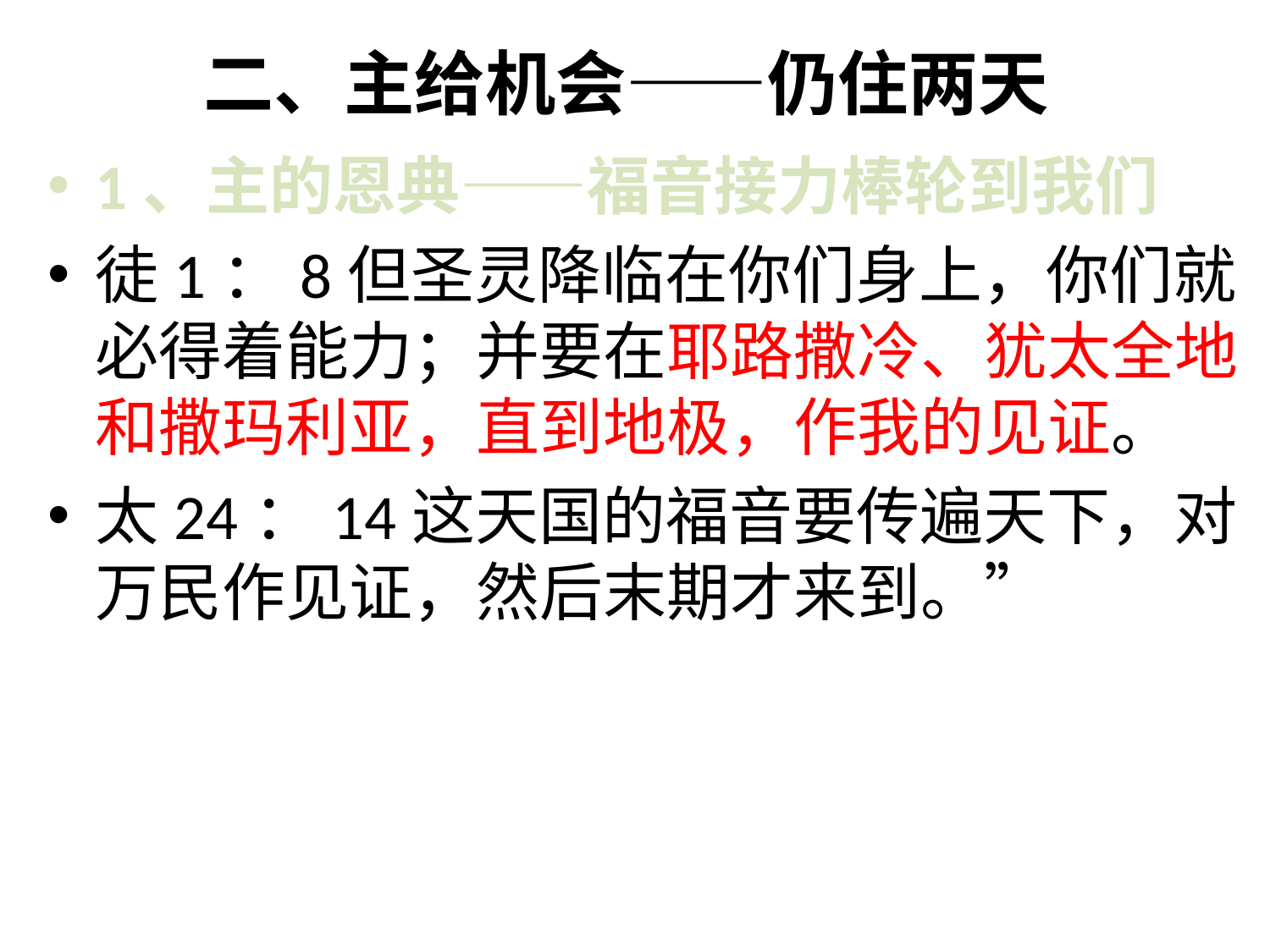

# 二、主给机会——仍住两天
1、主的恩典——福音接力棒轮到我们
徒1：8但圣灵降临在你们身上，你们就必得着能力；并要在耶路撒冷、犹太全地和撒玛利亚，直到地极，作我的见证。
太24：14这天国的福音要传遍天下，对万民作见证，然后末期才来到。”